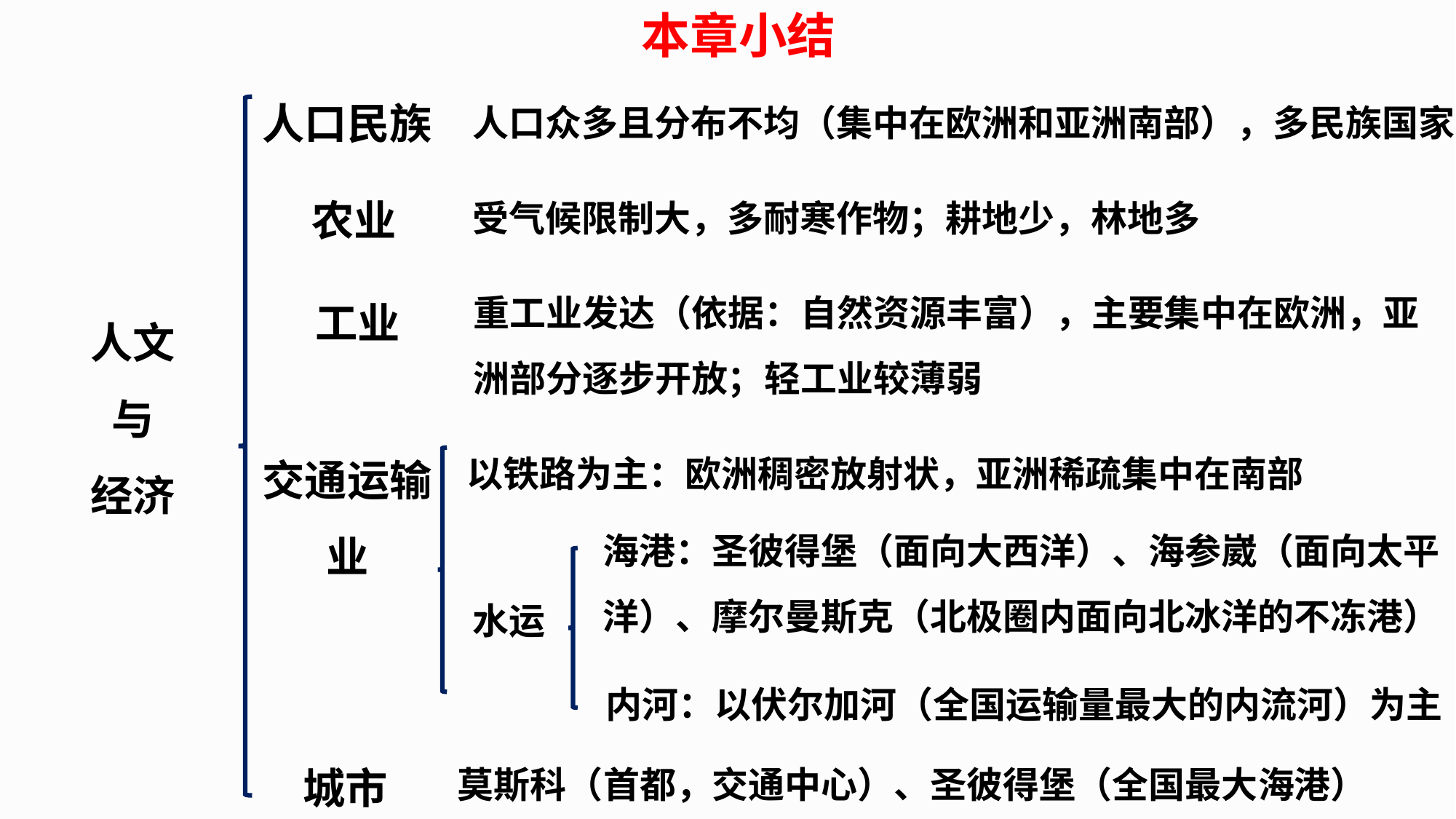

本章小结
人口民族
人口众多且分布不均（集中在欧洲和亚洲南部），多民族国家

农业
受气候限制大，多耐寒作物；耕地少，林地多
重工业发达（依据：自然资源丰富），主要集中在欧洲，亚洲部分逐步开放；轻工业较薄弱
工业
人文
与
经济
交通运输业
以铁路为主：欧洲稠密放射状，亚洲稀疏集中在南部

海港：圣彼得堡（面向大西洋）、海参崴（面向太平洋）、摩尔曼斯克（北极圈内面向北冰洋的不冻港）

水运
内河：以伏尔加河（全国运输量最大的内流河）为主
城市
莫斯科（首都，交通中心）、圣彼得堡（全国最大海港）